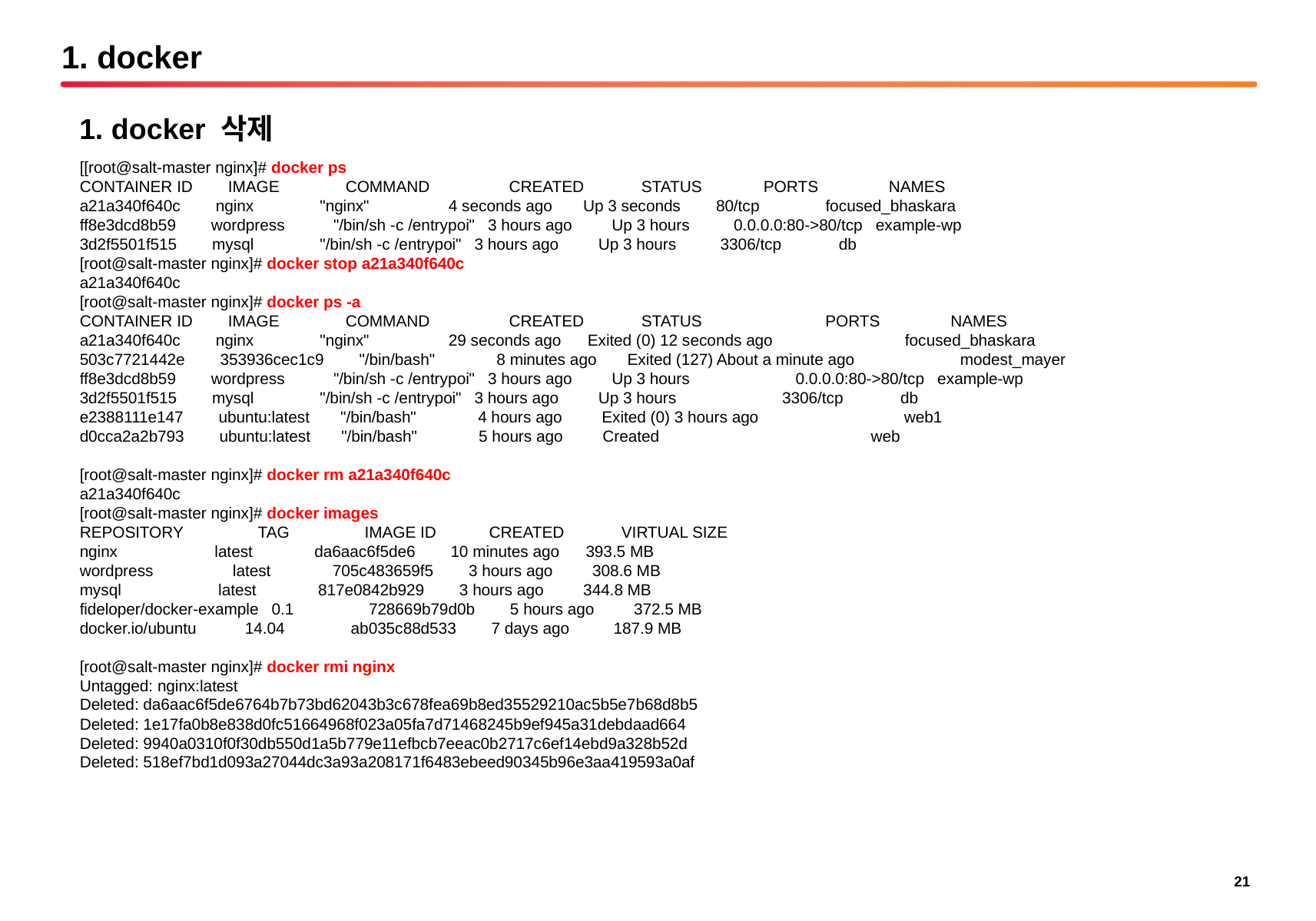

# 1. docker
1. docker 삭제

[[root@salt-master nginx]# docker ps
CONTAINER ID        IMAGE               COMMAND                  CREATED             STATUS              PORTS                NAMES
a21a340f640c        nginx               "nginx"                  4 seconds ago       Up 3 seconds        80/tcp               focused_bhaskara
ff8e3dcd8b59        wordpress           "/bin/sh -c /entrypoi"   3 hours ago         Up 3 hours          0.0.0.0:80->80/tcp   example-wp
3d2f5501f515        mysql               "/bin/sh -c /entrypoi"   3 hours ago         Up 3 hours          3306/tcp             db
[root@salt-master nginx]# docker stop a21a340f640c
a21a340f640c
[root@salt-master nginx]# docker ps -a
CONTAINER ID        IMAGE               COMMAND                  CREATED             STATUS                            PORTS                NAMES
a21a340f640c        nginx               "nginx"                  29 seconds ago      Exited (0) 12 seconds ago                              focused_bhaskara
503c7721442e        353936cec1c9        "/bin/bash"              8 minutes ago       Exited (127) About a minute ago                        modest_mayer
ff8e3dcd8b59        wordpress           "/bin/sh -c /entrypoi"   3 hours ago         Up 3 hours                        0.0.0.0:80->80/tcp   example-wp
3d2f5501f515        mysql               "/bin/sh -c /entrypoi"   3 hours ago         Up 3 hours                        3306/tcp             db
e2388111e147        ubuntu:latest       "/bin/bash"              4 hours ago         Exited (0) 3 hours ago                                 web1
d0cca2a2b793        ubuntu:latest       "/bin/bash"              5 hours ago         Created                                                web

[root@salt-master nginx]# docker rm a21a340f640c
a21a340f640c
[root@salt-master nginx]# docker images
REPOSITORY                 TAG                 IMAGE ID            CREATED             VIRTUAL SIZE
nginx                      latest              da6aac6f5de6        10 minutes ago      393.5 MB
wordpress                  latest              705c483659f5        3 hours ago         308.6 MB
mysql                      latest              817e0842b929        3 hours ago         344.8 MB
fideloper/docker-example   0.1                 728669b79d0b        5 hours ago         372.5 MB
docker.io/ubuntu           14.04               ab035c88d533        7 days ago          187.9 MB

[root@salt-master nginx]# docker rmi nginx
Untagged: nginx:latest
Deleted: da6aac6f5de6764b7b73bd62043b3c678fea69b8ed35529210ac5b5e7b68d8b5
Deleted: 1e17fa0b8e838d0fc51664968f023a05fa7d71468245b9ef945a31debdaad664
Deleted: 9940a0310f0f30db550d1a5b779e11efbcb7eeac0b2717c6ef14ebd9a328b52d
Deleted: 518ef7bd1d093a27044dc3a93a208171f6483ebeed90345b96e3aa419593a0af